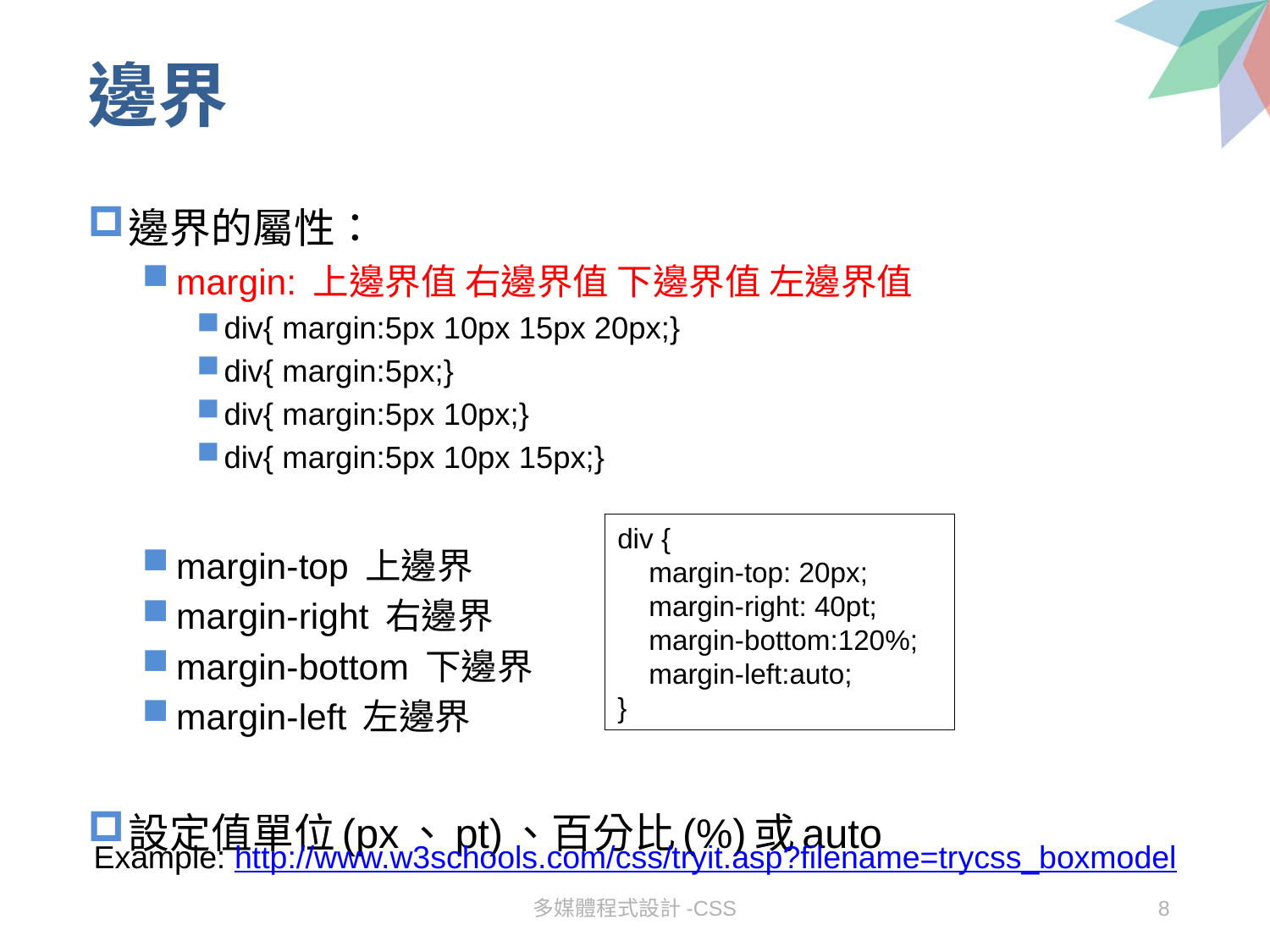

# 邊界
邊界的屬性：
margin: 上邊界值 右邊界值 下邊界值 左邊界值
div{ margin:5px 10px 15px 20px;}
div{ margin:5px;}
div{ margin:5px 10px;}
div{ margin:5px 10px 15px;}

margin-top 上邊界
margin-right 右邊界
margin-bottom 下邊界
margin-left 左邊界

設定值單位(px、pt)、百分比(%)或auto
div {
    margin-top: 20px;
    margin-right: 40pt;
    margin-bottom:120%;
    margin-left:auto;
}
Example: http://www.w3schools.com/css/tryit.asp?filename=trycss_boxmodel
多媒體程式設計-CSS
8